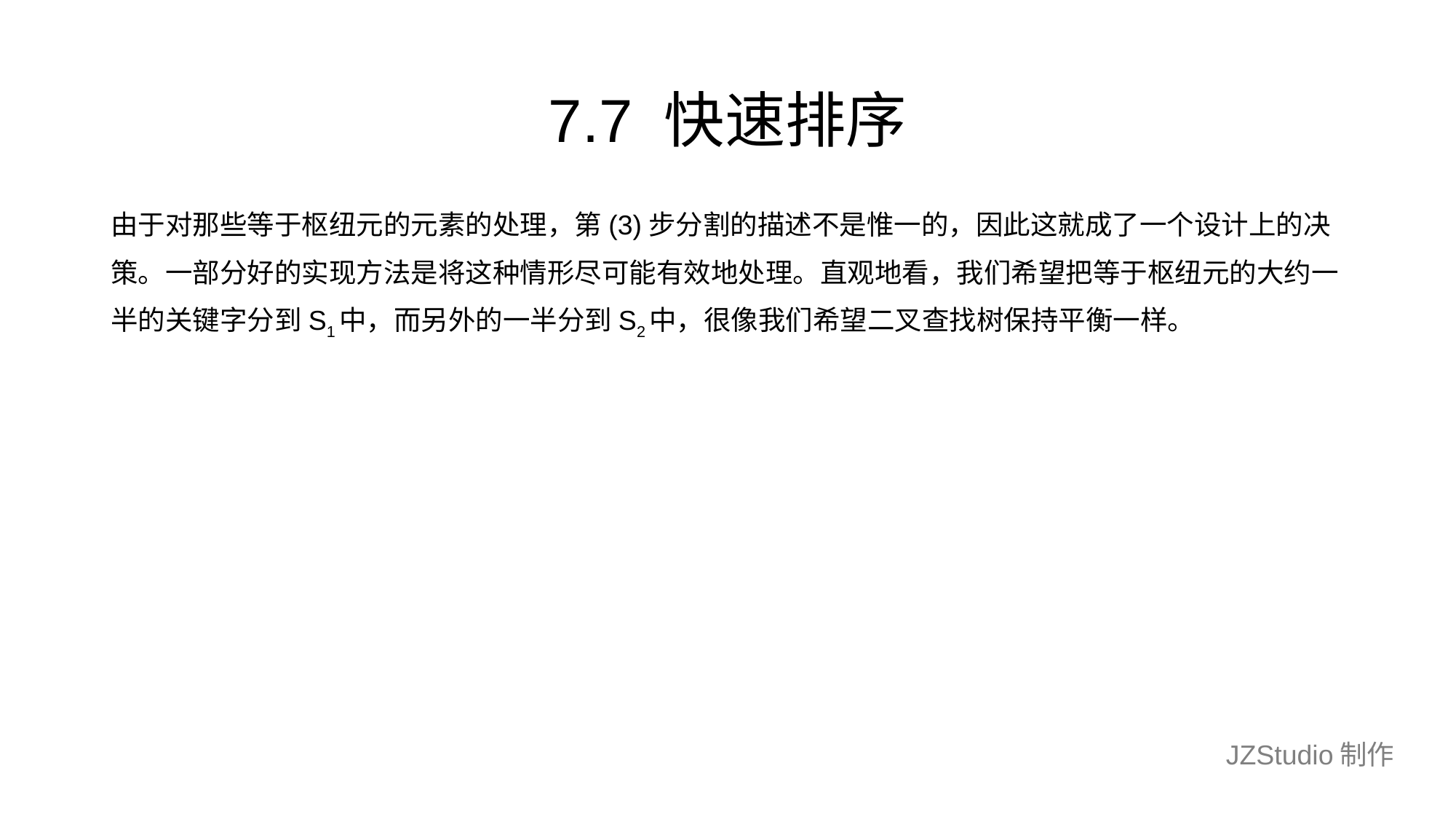

# 7.7 快速排序
由于对那些等于枢纽元的元素的处理，第(3)步分割的描述不是惟一的，因此这就成了一个设计上的决
策。一部分好的实现方法是将这种情形尽可能有效地处理。直观地看，我们希望把等于枢纽元的大约一
半的关键字分到S1中，而另外的一半分到S2中，很像我们希望二叉查找树保持平衡一样。